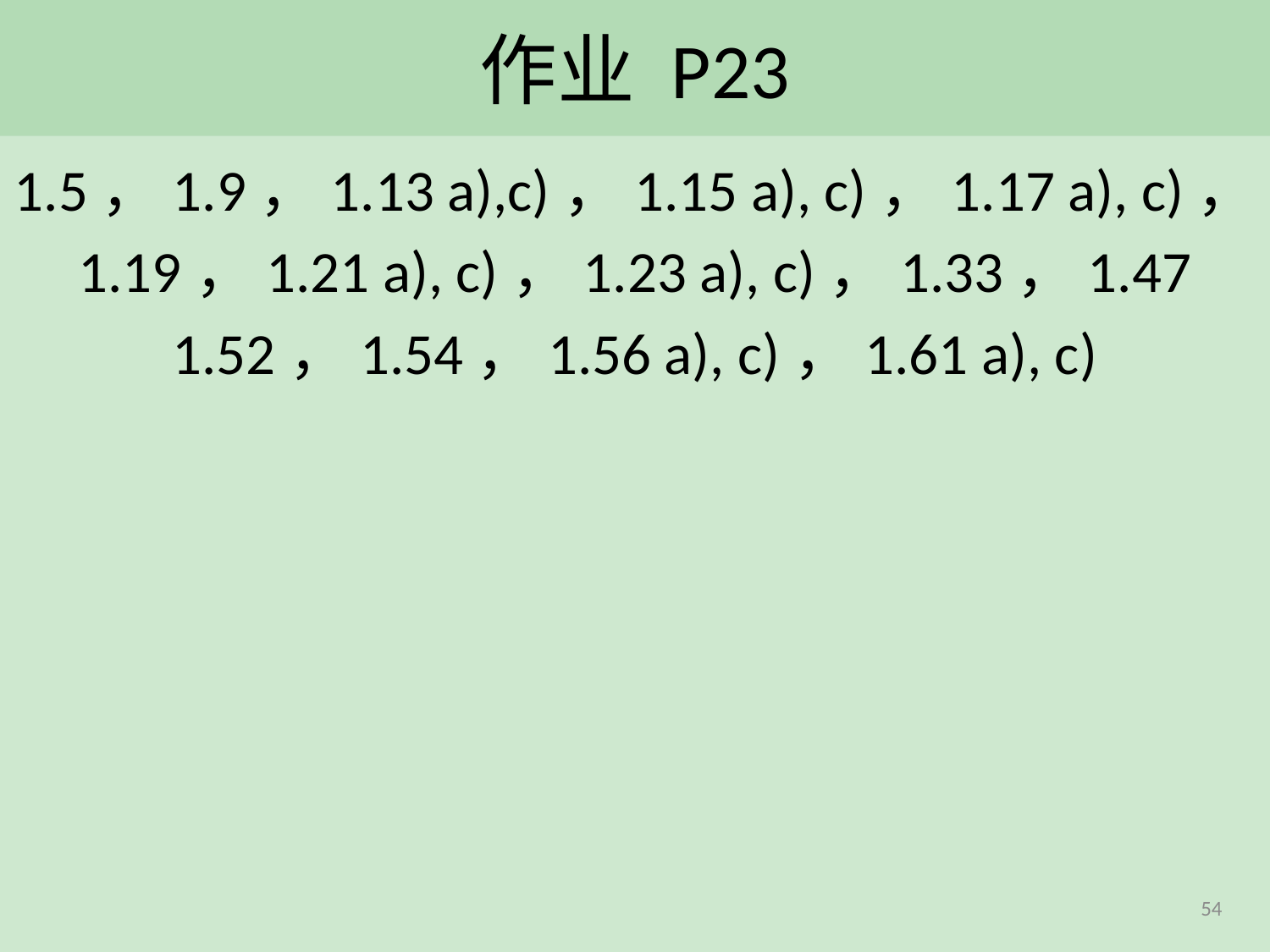

# 作业 P23
1.5，1.9，1.13 a),c)，1.15 a), c)，1.17 a), c)，
1.19，1.21 a), c)，1.23 a), c)，1.33，1.47
1.52，1.54，1.56 a), c)，1.61 a), c)
54